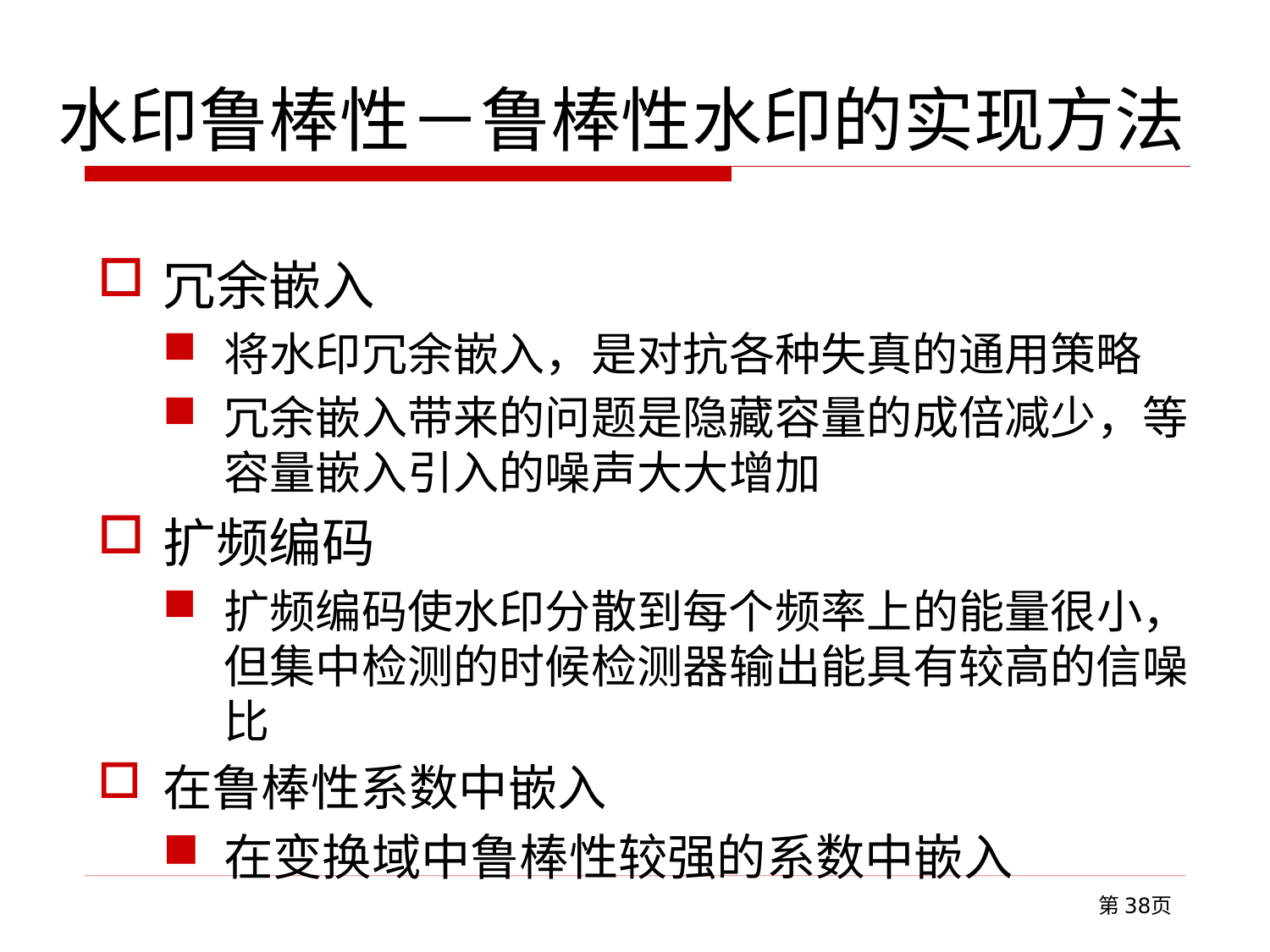

# 水印鲁棒性－鲁棒性水印的实现方法
冗余嵌入
将水印冗余嵌入，是对抗各种失真的通用策略
冗余嵌入带来的问题是隐藏容量的成倍减少，等容量嵌入引入的噪声大大增加
扩频编码
扩频编码使水印分散到每个频率上的能量很小，但集中检测的时候检测器输出能具有较高的信噪比
在鲁棒性系数中嵌入
在变换域中鲁棒性较强的系数中嵌入
38